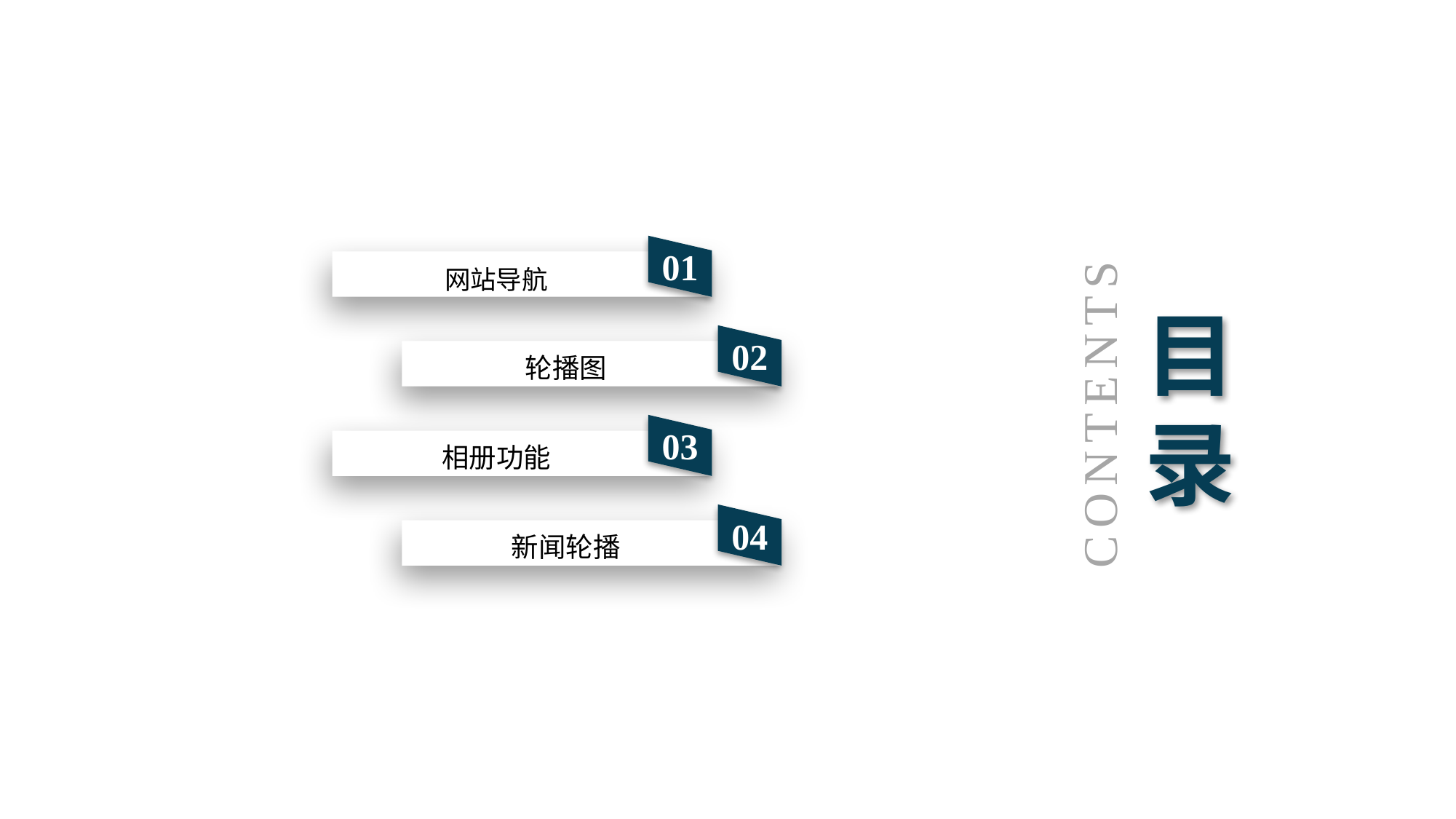

01
网站导航
02
目录
轮播图
CONTENTS
03
相册功能
04
新闻轮播